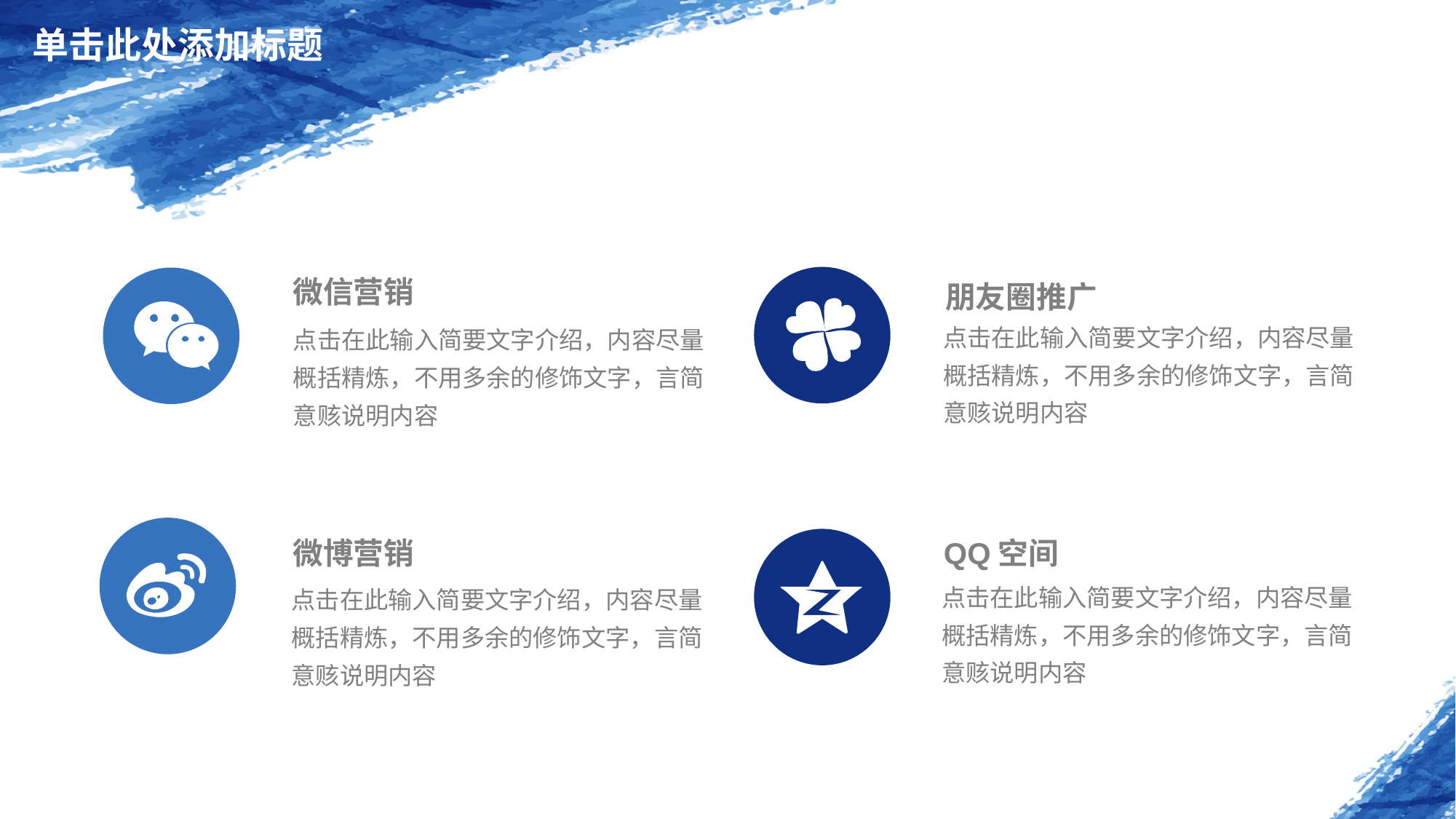

# 单击此处添加标题

微信营销
朋友圈推广
点击在此输入简要文字介绍，内容尽量概括精炼，不用多余的修饰文字，言简意赅说明内容
点击在此输入简要文字介绍，内容尽量概括精炼，不用多余的修饰文字，言简意赅说明内容

微博营销

QQ空间
点击在此输入简要文字介绍，内容尽量概括精炼，不用多余的修饰文字，言简意赅说明内容
点击在此输入简要文字介绍，内容尽量概括精炼，不用多余的修饰文字，言简意赅说明内容